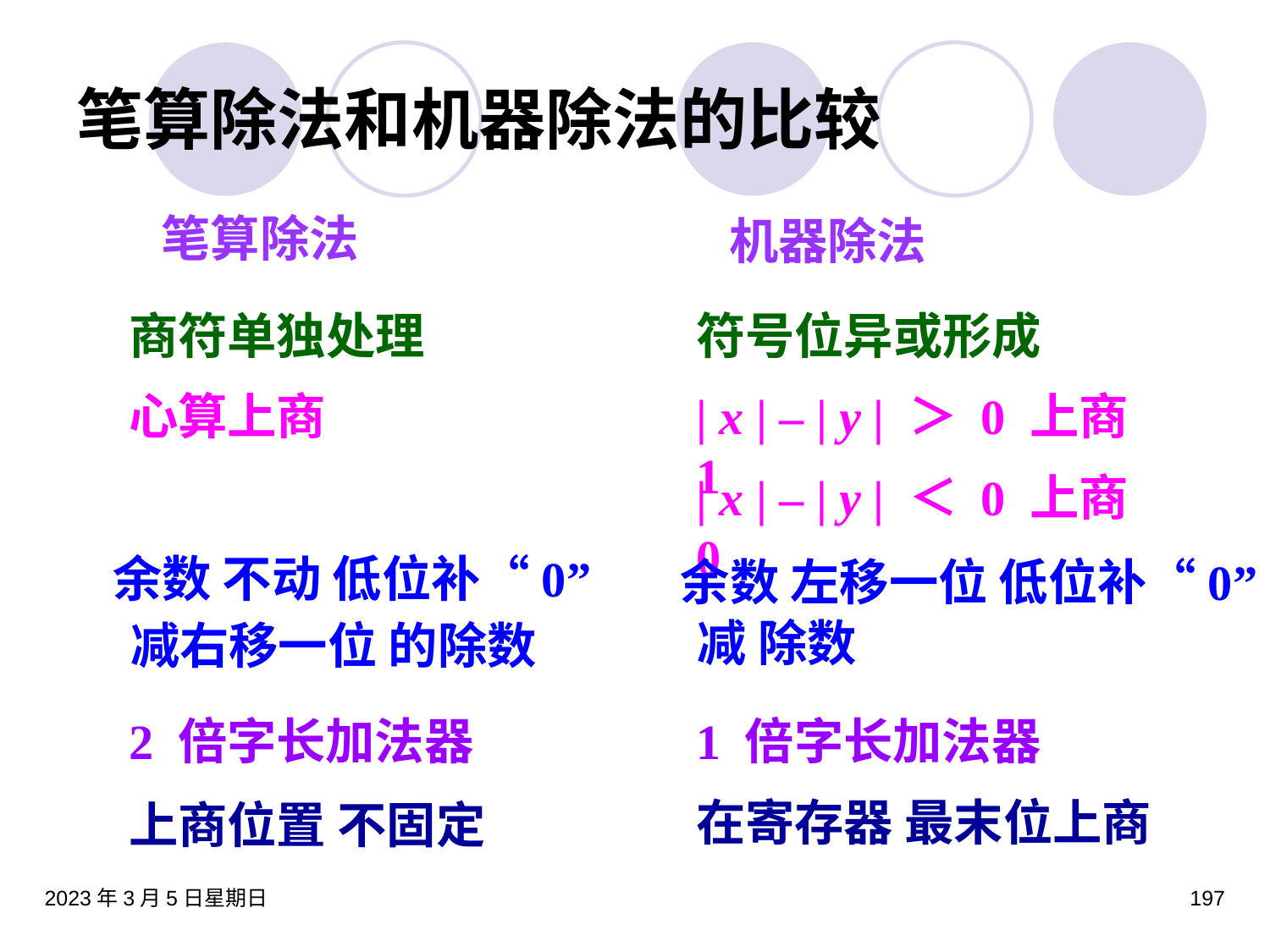

# 笔算除法和机器除法的比较
笔算除法
      机器除法
商符单独处理
符号位异或形成
心算上商
| x | – | y | ＞ 0 上商 1
| x | – | y | ＜ 0 上商 0
余数 不动 低位补“0”
减右移一位 的除数
余数 左移一位 低位补“0”
减 除数
2 倍字长加法器
1 倍字长加法器
在寄存器 最末位上商
上商位置 不固定
2023年3月5日星期日
197